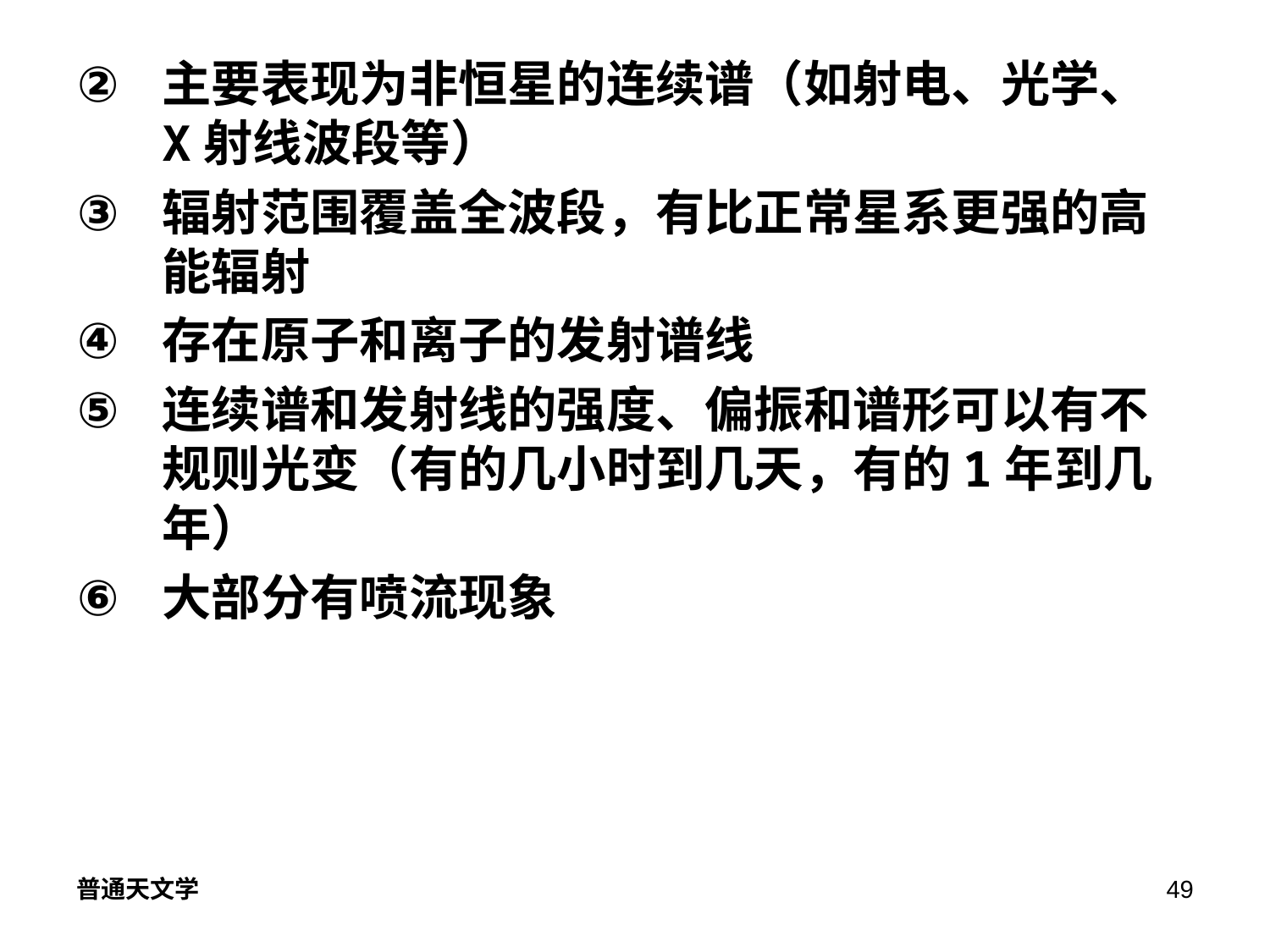

主要表现为非恒星的连续谱（如射电、光学、X射线波段等）
辐射范围覆盖全波段，有比正常星系更强的高能辐射
存在原子和离子的发射谱线
连续谱和发射线的强度、偏振和谱形可以有不规则光变（有的几小时到几天，有的1年到几年）
大部分有喷流现象

普通天文学
49